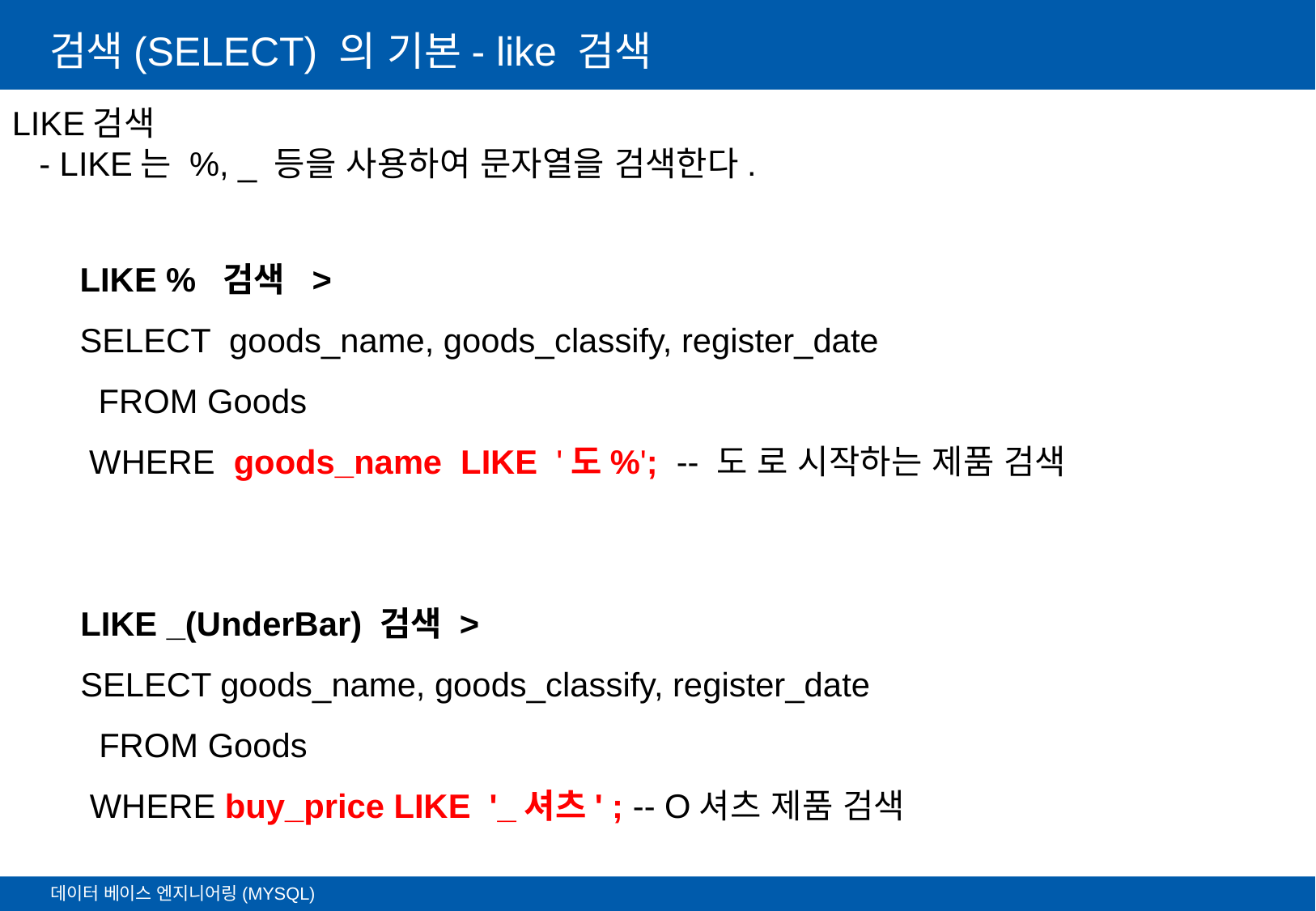

# 검색(SELECT) 의 기본- like 검색
LIKE검색
  - LIKE는 %, _ 등을 사용하여 문자열을 검색한다.
LIKE %  검색  >
SELECT  goods_name, goods_classify, register_date
  FROM Goods
 WHERE  goods_name  LIKE  '도%';  -- 도 로 시작하는 제품 검색
LIKE _(UnderBar) 검색 >
SELECT goods_name, goods_classify, register_date
  FROM Goods
 WHERE buy_price LIKE  '_셔츠' ; -- O셔츠 제품 검색